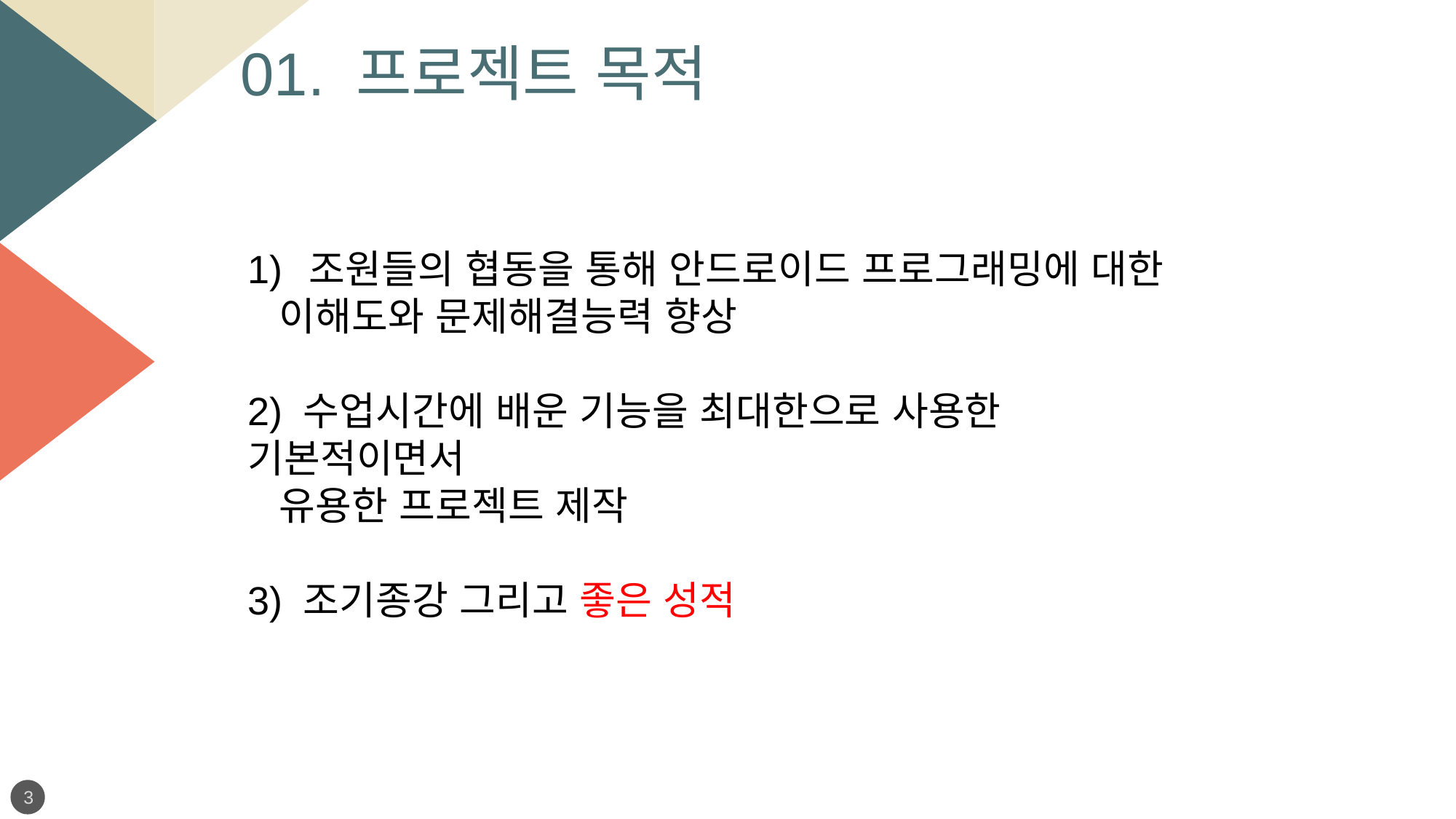

01. 프로젝트 목적
조원들의 협동을 통해 안드로이드 프로그래밍에 대한
  이해도와 문제해결능력 향상

2) 수업시간에 배운 기능을 최대한으로 사용한 기본적이면서
  유용한 프로젝트 제작

3) 조기종강 그리고 좋은 성적
3